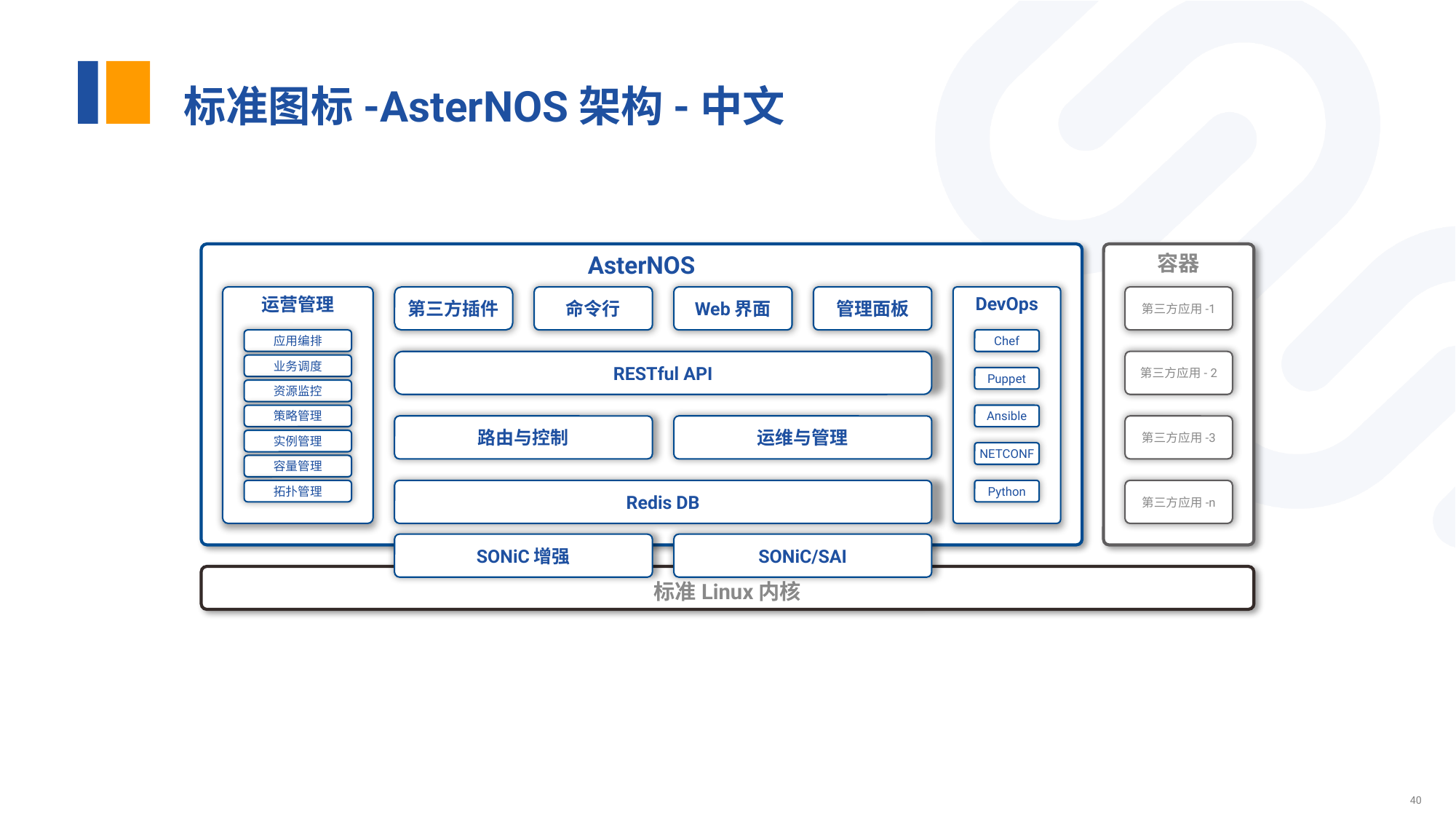

# 标准图标-AsterNOS架构-中文

AsterNOS
容器
运营管理
第三方插件
命令行
Web界面
管理面板
DevOps
第三方应用-1
应用编排
Chef
RESTful API
第三方应用- 2
业务调度
Puppet
资源监控
策略管理
Ansible
路由与控制
运维与管理
第三方应用-3
实例管理
NETCONF
容量管理
拓扑管理
Redis DB
Python
第三方应用-n
SONiC增强
SONiC/SAI
标准Linux内核